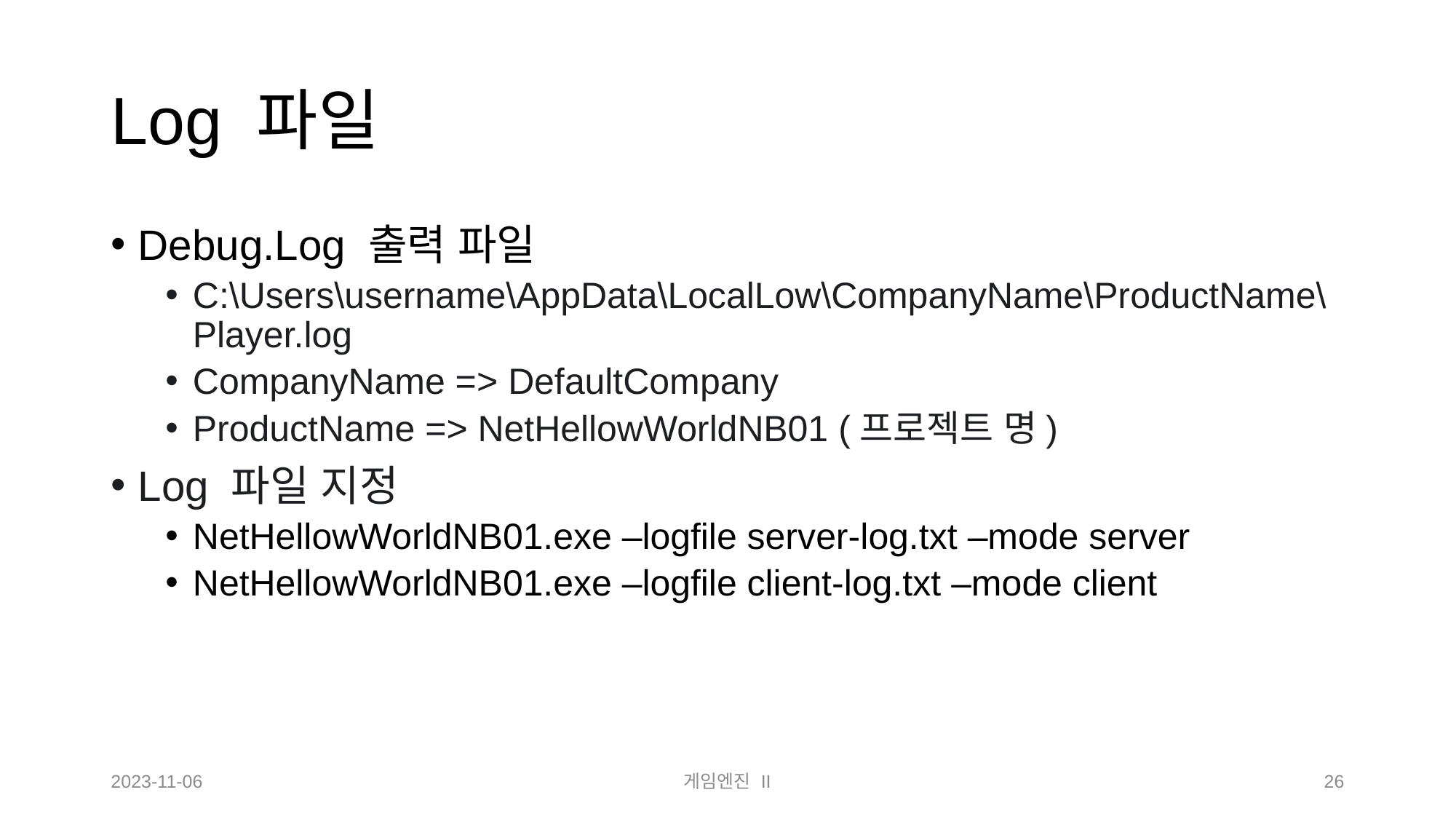

# Log 파일
Debug.Log 출력 파일
C:\Users\username\AppData\LocalLow\CompanyName\ProductName\Player.log
CompanyName => DefaultCompany
ProductName => NetHellowWorldNB01 (프로젝트 명)
Log 파일 지정
NetHellowWorldNB01.exe –logfile server-log.txt –mode server
NetHellowWorldNB01.exe –logfile client-log.txt –mode client
2023-11-06
게임엔진 II
26